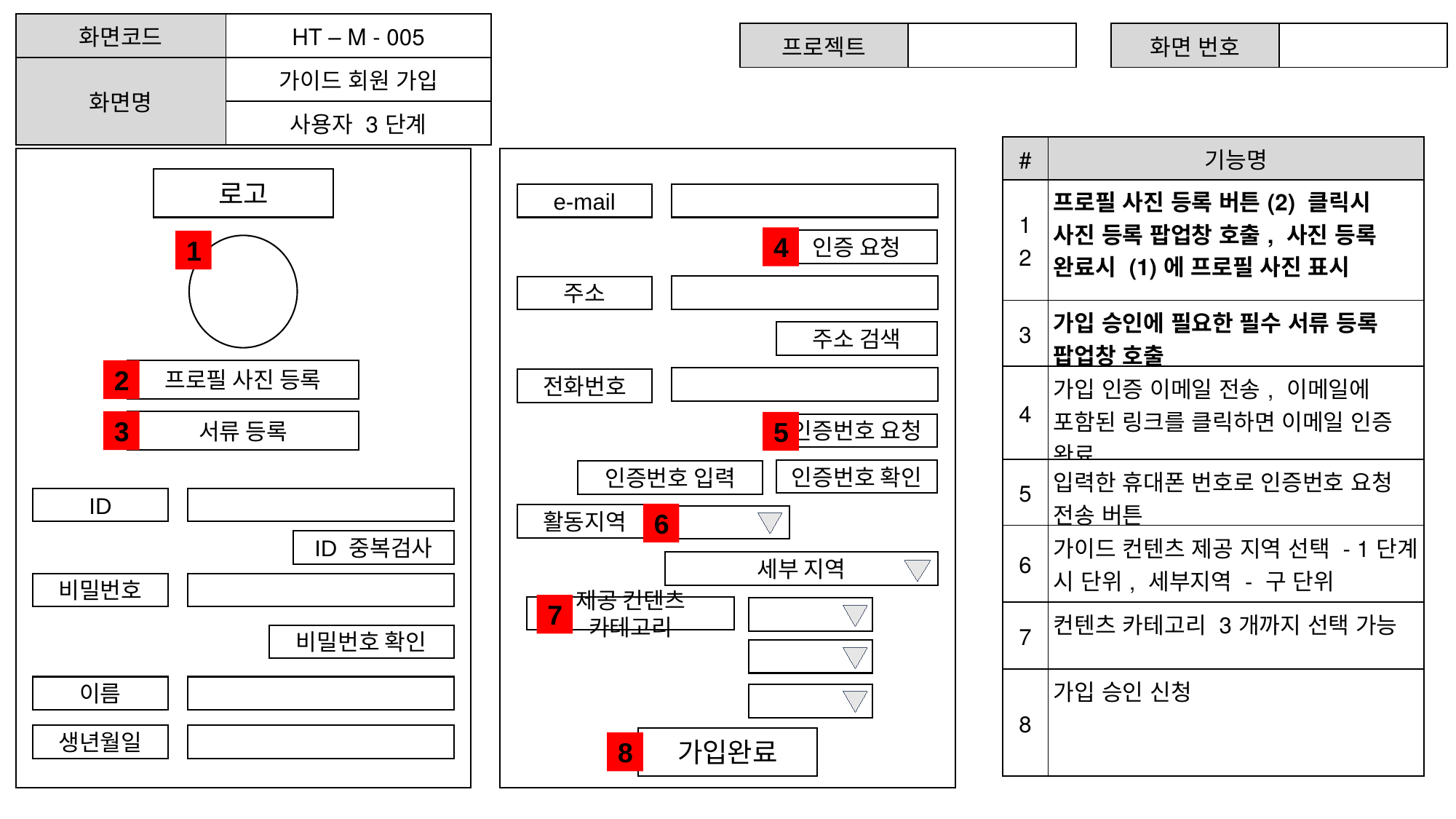

| 화면코드 | HT – M - 005 |
| --- | --- |
| 화면명 | 가이드 회원 가입 |
|  | 사용자 3단계 |
| 프로젝트 |  |
| --- | --- |
| 화면 번호 |  |
| --- | --- |
| # | 기능명 |
| --- | --- |
| 1 2 | 프로필 사진 등록 버튼(2) 클릭시 사진 등록 팝업창 호출, 사진 등록 완료시 (1)에 프로필 사진 표시 |
| 3 | 가입 승인에 필요한 필수 서류 등록 팝업창 호출 |
| 4 | 가입 인증 이메일 전송, 이메일에 포함된 링크를 클릭하면 이메일 인증 완료 |
| 5 | 입력한 휴대폰 번호로 인증번호 요청 전송 버튼 |
| 6 | 가이드 컨텐츠 제공 지역 선택 - 1단계 시 단위, 세부지역 - 구 단위 |
| 7 | 컨텐츠 카테고리 3개까지 선택 가능 |
| 8 | 가입 승인 신청 |

로고
e-mail

4

인증 요청

1

주소

주소 검색

2

프로필 사진 등록

전화번호

3

5

인증번호 요청

서류 등록

인증번호 확인

인증번호 입력

ID

6

활동지역

ID 중복검사

세부 지역

비밀번호

제공 컨텐츠 카테고리

7

비밀번호 확인

이름

생년월일

가입완료
8